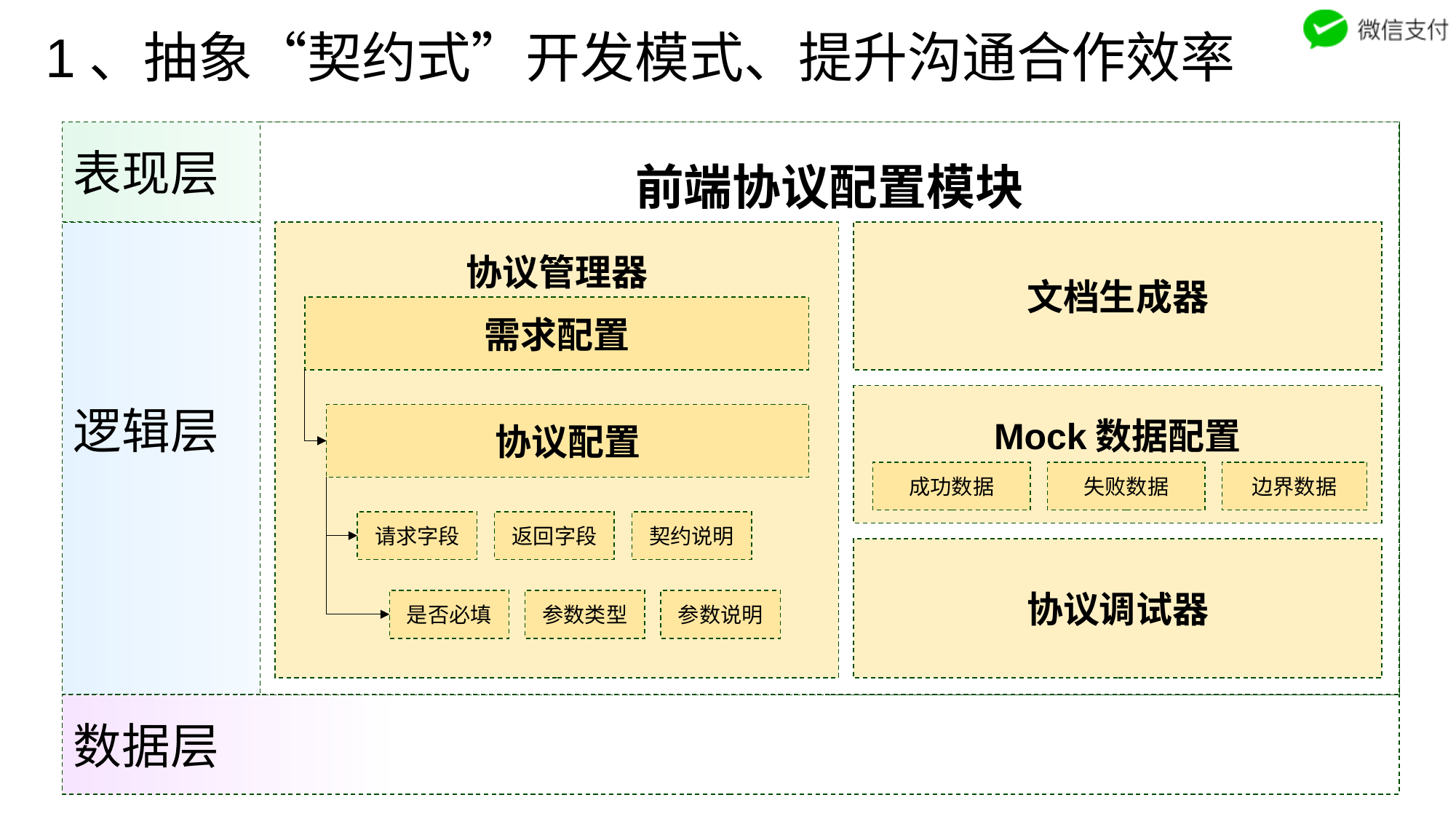

1、抽象“契约式”开发模式、提升沟通合作效率
表现层
逻辑层

数据层
前端协议配置模块
协议管理器
文档生成器
需求配置
Mock数据配置
协议配置
成功数据
失败数据
边界数据
请求字段
返回字段
契约说明
协议调试器
是否必填
参数类型
参数说明